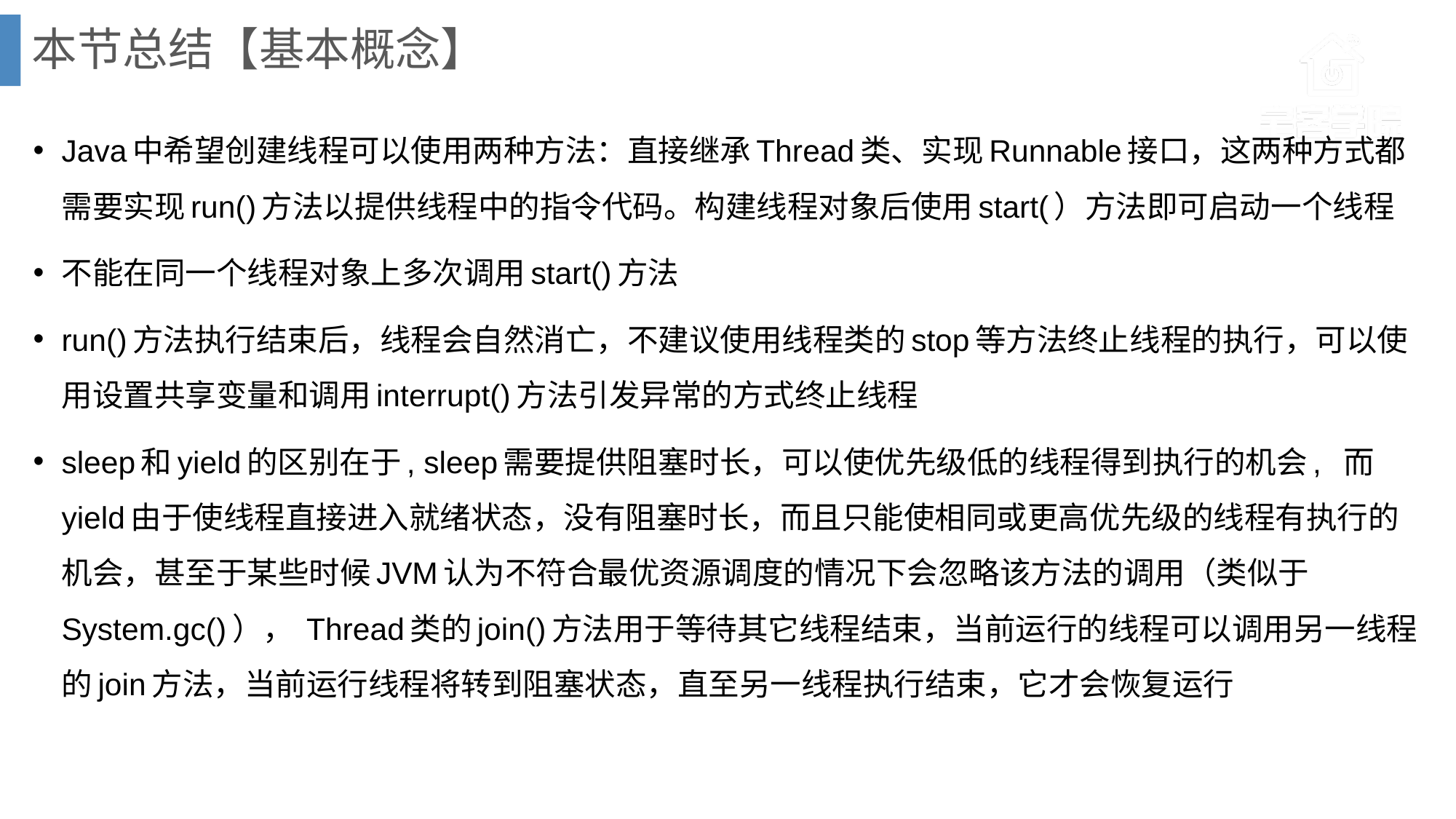

# 本节总结【基本概念】
Java中希望创建线程可以使用两种方法：直接继承Thread类、实现Runnable接口，这两种方式都需要实现run()方法以提供线程中的指令代码。构建线程对象后使用start(）方法即可启动一个线程
不能在同一个线程对象上多次调用start()方法
run()方法执行结束后，线程会自然消亡，不建议使用线程类的stop等方法终止线程的执行，可以使用设置共享变量和调用interrupt()方法引发异常的方式终止线程
sleep和yield的区别在于, sleep需要提供阻塞时长，可以使优先级低的线程得到执行的机会,  而yield由于使线程直接进入就绪状态，没有阻塞时长，而且只能使相同或更高优先级的线程有执行的机会，甚至于某些时候JVM认为不符合最优资源调度的情况下会忽略该方法的调用（类似于System.gc()）， Thread类的join()方法用于等待其它线程结束，当前运行的线程可以调用另一线程的join方法，当前运行线程将转到阻塞状态，直至另一线程执行结束，它才会恢复运行